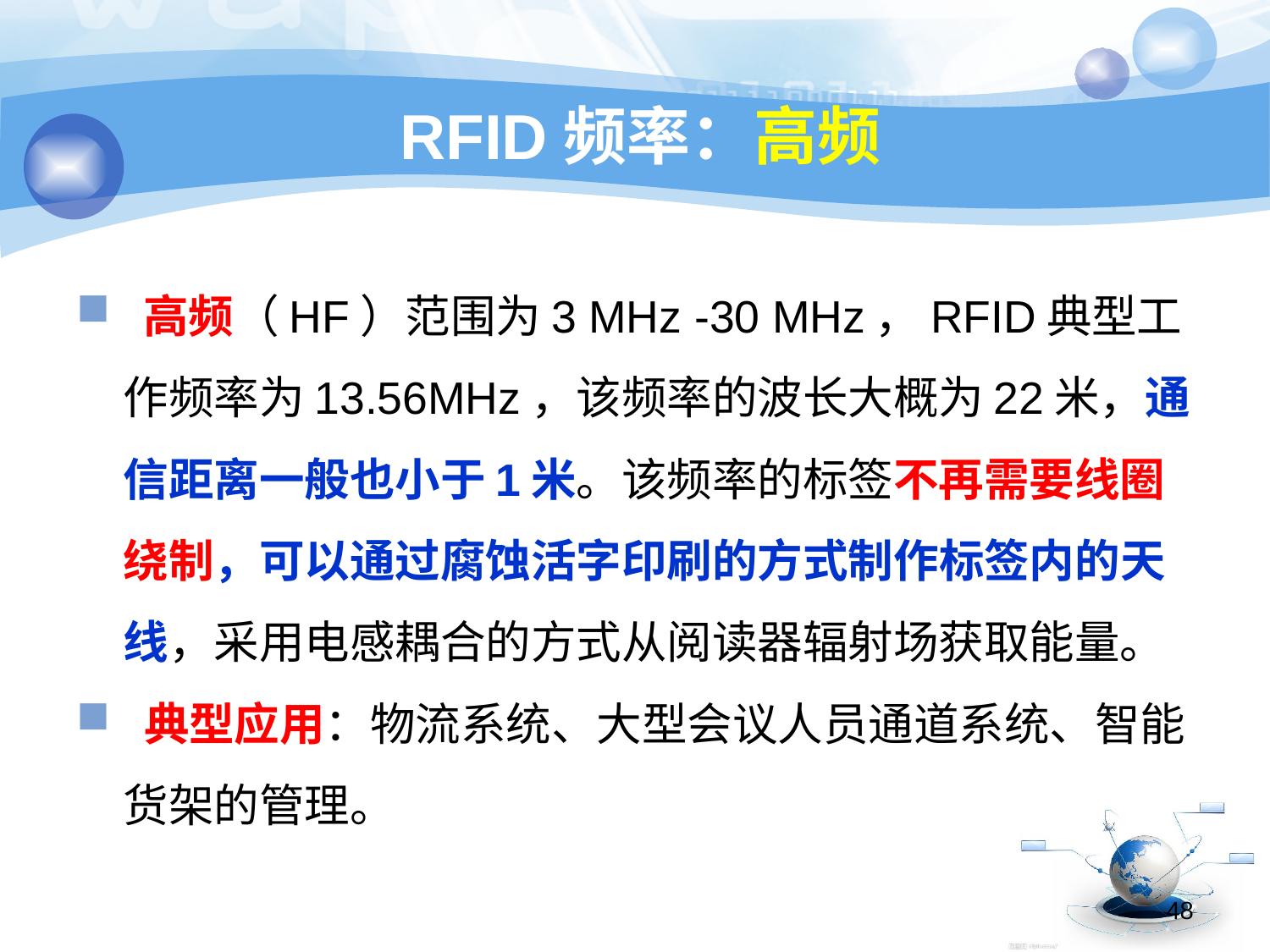

# RFID频率：高频
 高频（HF）范围为3 MHz -30 MHz，RFID典型工作频率为13.56MHz，该频率的波长大概为22米，通信距离一般也小于1米。该频率的标签不再需要线圈绕制，可以通过腐蚀活字印刷的方式制作标签内的天线，采用电感耦合的方式从阅读器辐射场获取能量。
 典型应用：物流系统、大型会议人员通道系统、智能货架的管理。
48